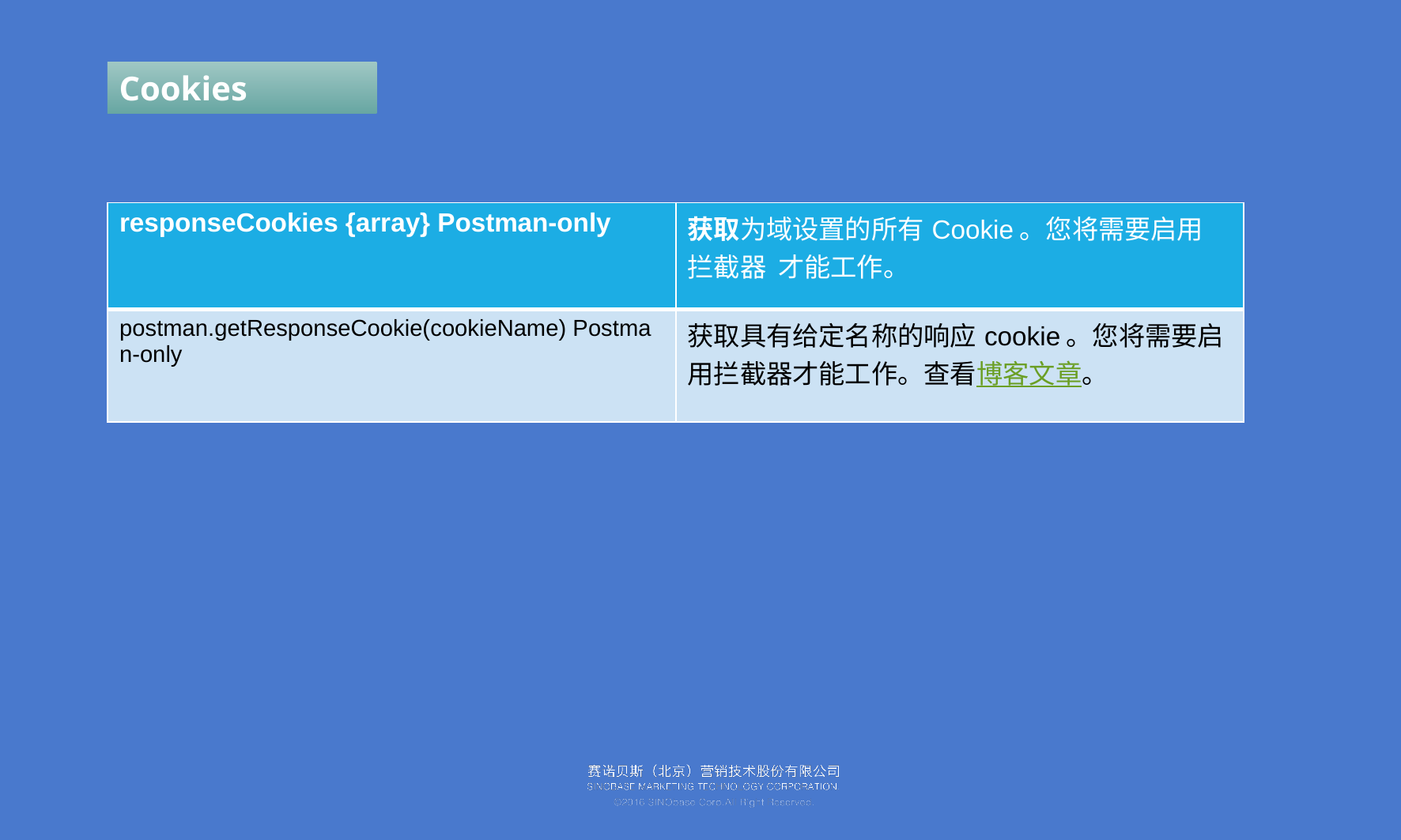

Cookies
| responseCookies {array} Postman-only | 获取为域设置的所有Cookie。您将需要启用  拦截器  才能工作。 |
| --- | --- |
| postman.getResponseCookie(cookieName) Postman-only | 获取具有给定名称的响应cookie。您将需要启用拦截器才能工作。查看博客文章。 |